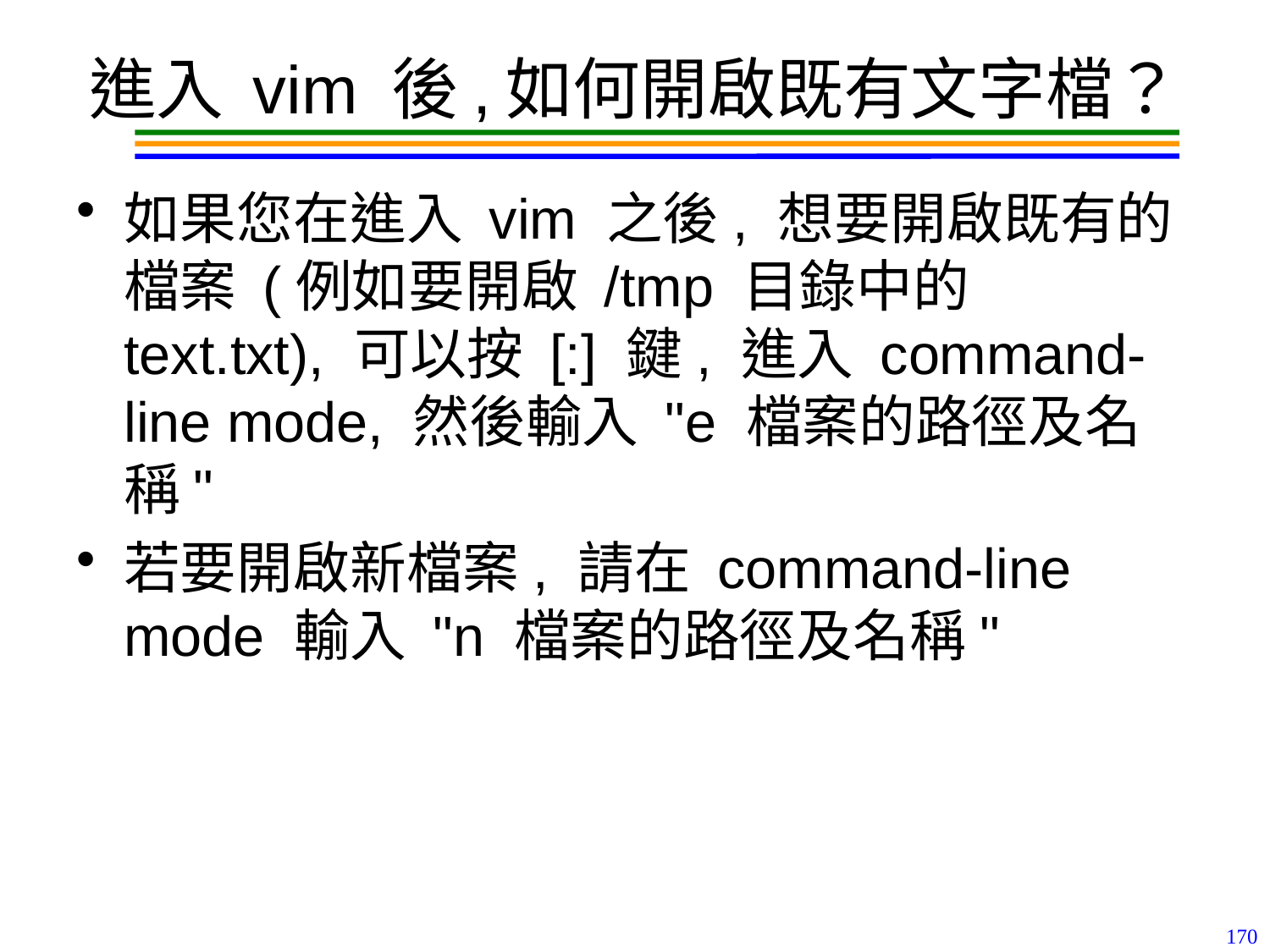

# 進入 vim 後,如何開啟既有文字檔？
如果您在進入 vim 之後, 想要開啟既有的檔案 (例如要開啟 /tmp 目錄中的 text.txt), 可以按 [:] 鍵, 進入 command-line mode, 然後輸入 "e 檔案的路徑及名稱"
若要開啟新檔案, 請在 command-line mode 輸入 "n 檔案的路徑及名稱"

170